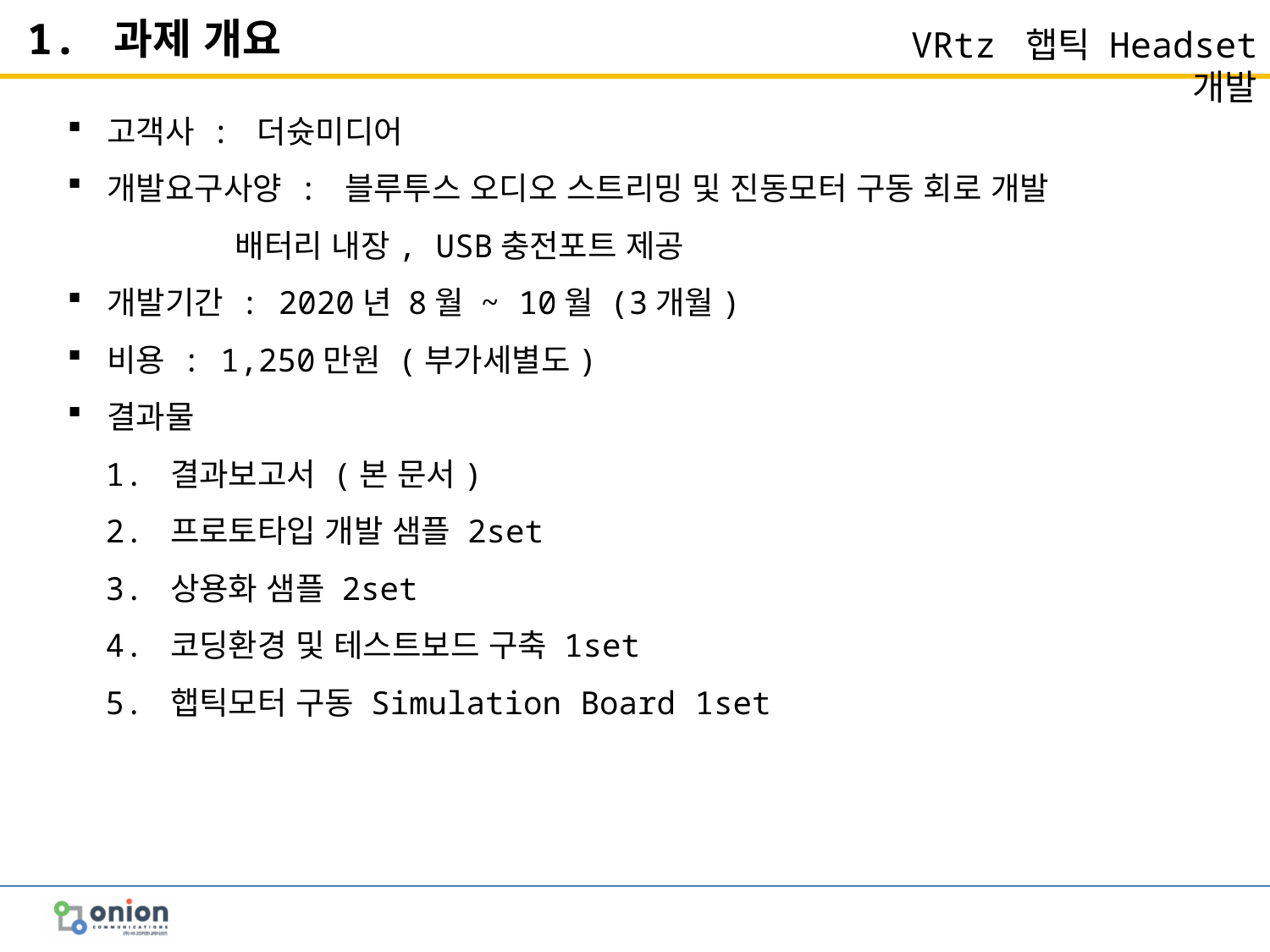

1. 과제 개요
고객사 : 더슛미디어
개발요구사양 : 블루투스 오디오 스트리밍 및 진동모터 구동 회로 개발
                  배터리 내장, USB충전포트 제공
개발기간 : 2020년 8월 ~ 10월 (3개월)
비용 : 1,250만원 (부가세별도)
결과물
  1. 결과보고서 (본 문서)
  2. 프로토타입 개발 샘플 2set
  3. 상용화 샘플 2set
  4. 코딩환경 및 테스트보드 구축 1set
  5. 햅틱모터 구동 Simulation Board 1set